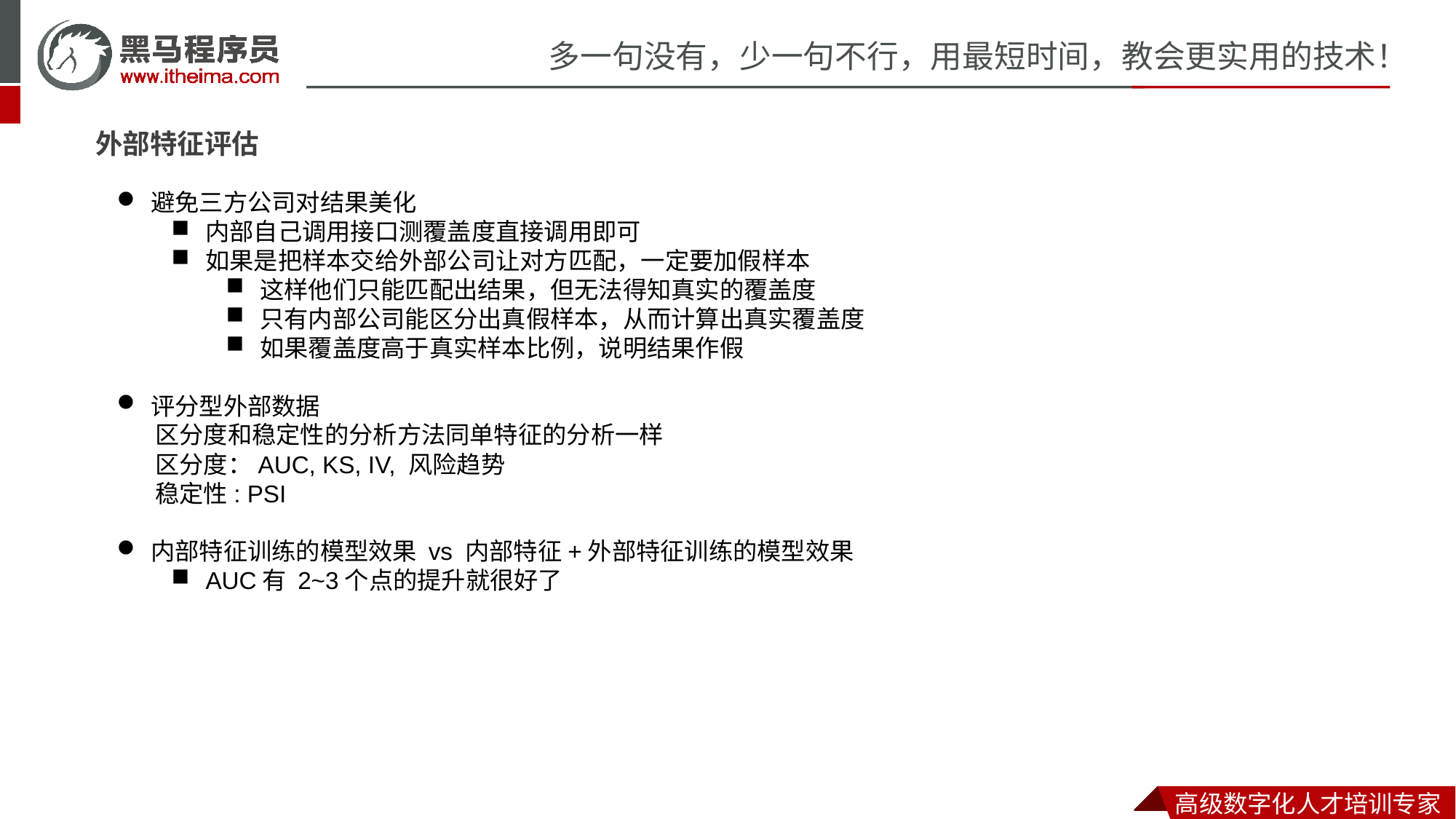

外部特征评估
避免三方公司对结果美化
内部自己调用接口测覆盖度直接调用即可
如果是把样本交给外部公司让对方匹配，一定要加假样本
这样他们只能匹配出结果，但无法得知真实的覆盖度
只有内部公司能区分出真假样本，从而计算出真实覆盖度
如果覆盖度高于真实样本比例，说明结果作假

评分型外部数据
      区分度和稳定性的分析方法同单特征的分析一样
      区分度：AUC, KS, IV, 风险趋势
      稳定性: PSI

内部特征训练的模型效果 vs 内部特征+外部特征训练的模型效果
AUC有 2~3个点的提升就很好了